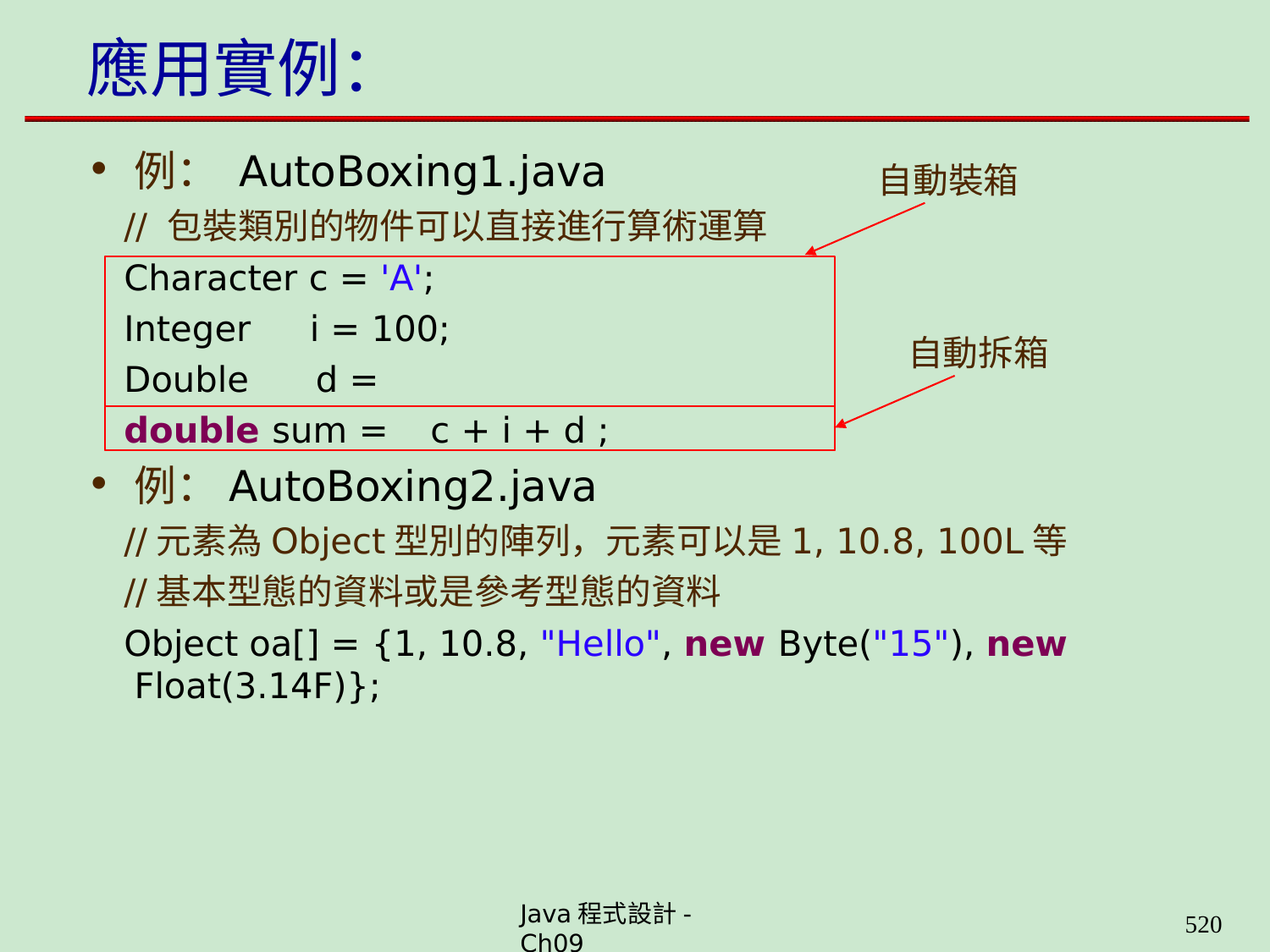

# 應用實例：
例： AutoBoxing1.java
// 包裝類別的物件可以直接進行算術運算
自動裝箱

Character c = 'A';
Integer	i = 100;  Double		d = 200.0;
自動拆箱

double sum =	c + i + d ;
例：AutoBoxing2.java
//元素為Object型別的陣列，元素可以是1, 10.8, 100L等
//基本型態的資料或是參考型態的資料
Object oa[] = {1, 10.8, "Hello", new Byte("15"), new
Float(3.14F)};
Java程式設計-Ch09
520